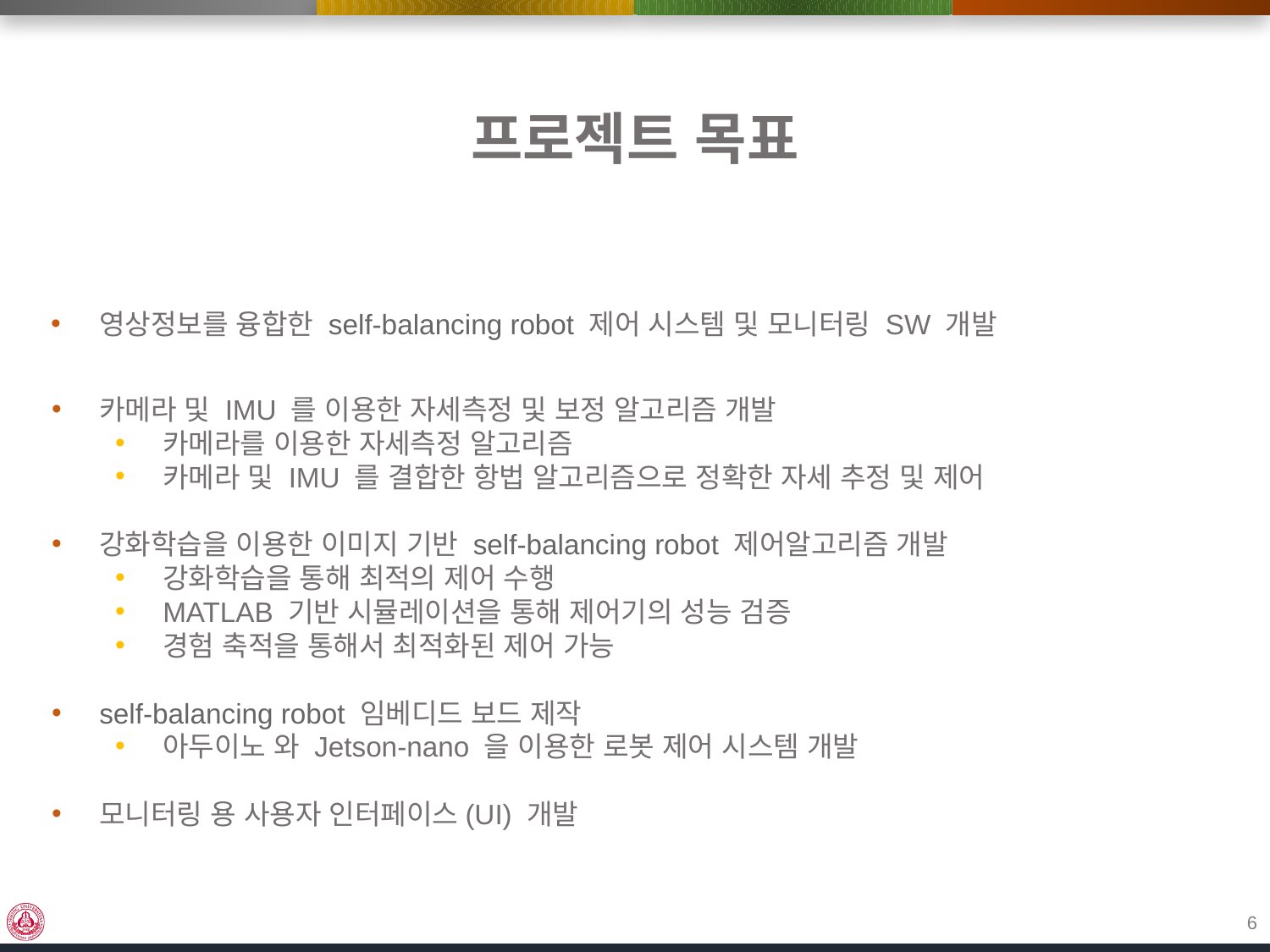

# 프로젝트 목표

영상정보를 융합한 self-balancing robot 제어 시스템 및 모니터링 SW 개발

카메라 및 IMU 를 이용한 자세측정 및 보정 알고리즘 개발
카메라를 이용한 자세측정 알고리즘
카메라 및 IMU 를 결합한 항법 알고리즘으로 정확한 자세 추정 및 제어

강화학습을 이용한 이미지 기반 self-balancing robot 제어알고리즘 개발
강화학습을 통해 최적의 제어 수행
MATLAB 기반 시뮬레이션을 통해 제어기의 성능 검증
경험 축적을 통해서 최적화된 제어 가능

self-balancing robot 임베디드 보드 제작
아두이노 와 Jetson-nano 을 이용한 로봇 제어 시스템 개발

모니터링 용 사용자 인터페이스(UI) 개발

6